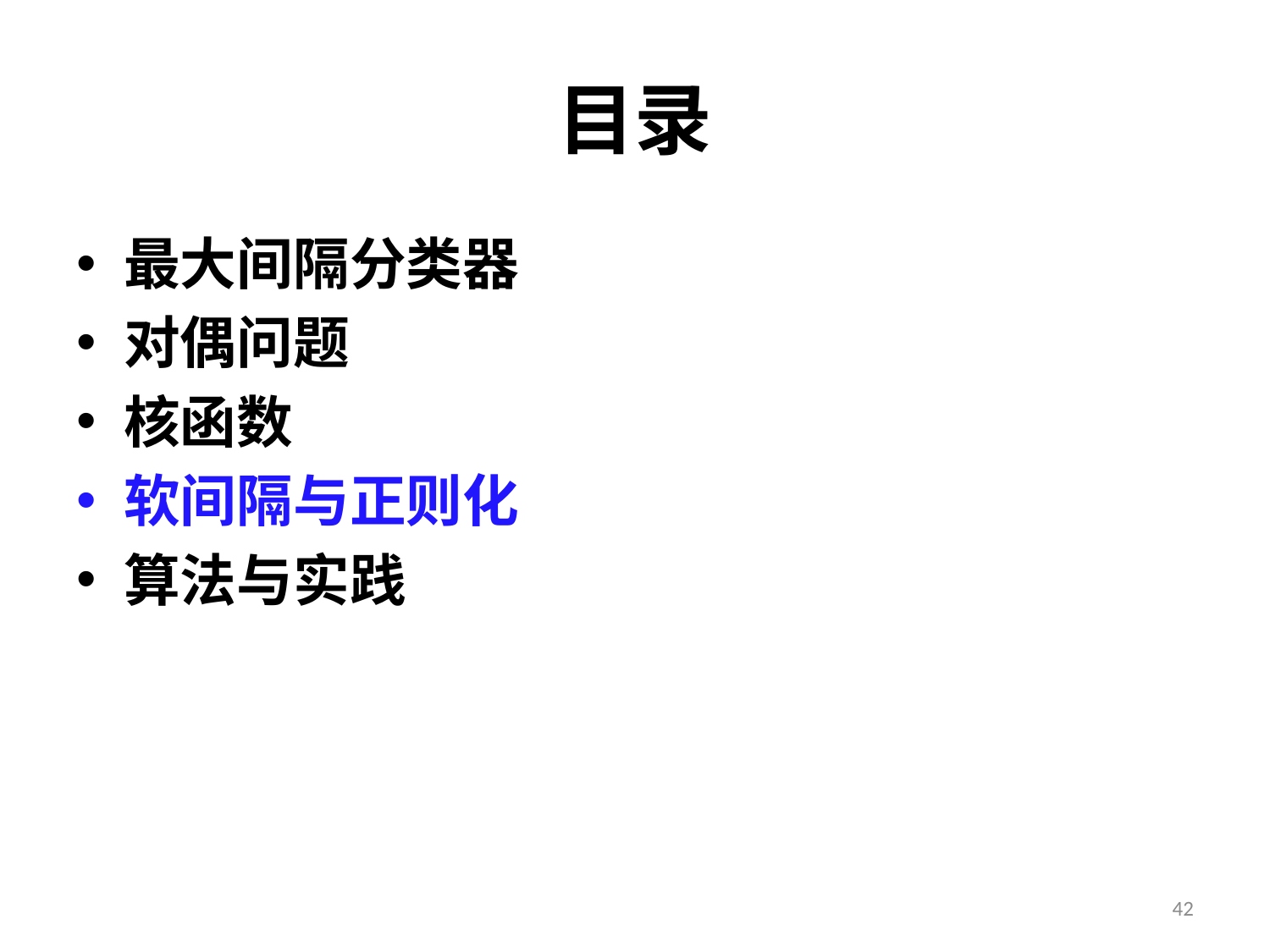

# 目录
最大间隔分类器
对偶问题
核函数
软间隔与正则化
算法与实践

42